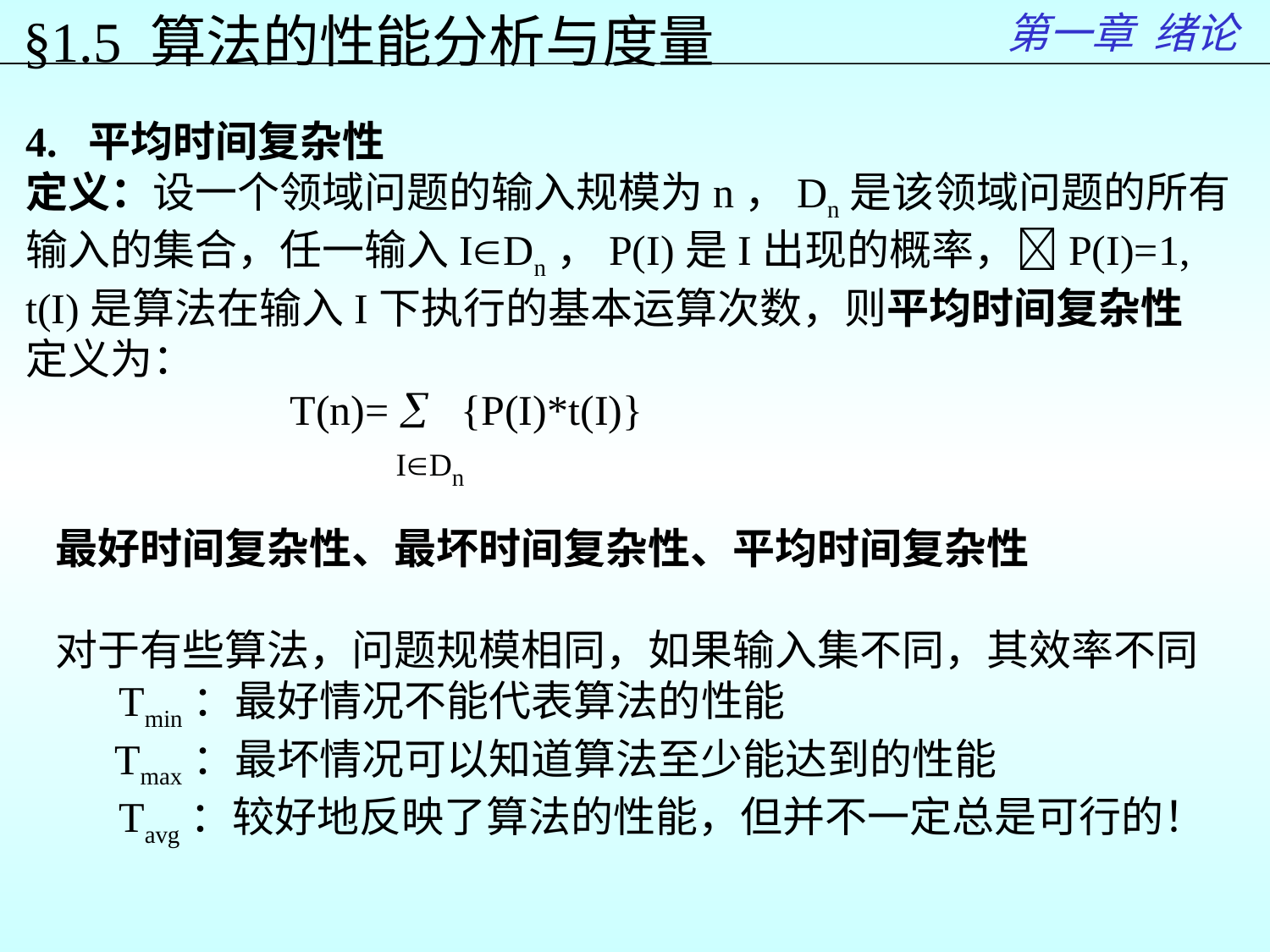

第一章  绪论

§1.5 算法的性能分析与度量
4.  平均时间复杂性
定义：设一个领域问题的输入规模为n，Dn是该领域问题的所有
输入的集合，任一输入I∈Dn，P(I)是I出现的概率，∑P(I)=1,
t(I)是算法在输入I下执行的基本运算次数，则平均时间复杂性
定义为：
                         T(n)= ∑   {P(I)*t(I)}
                                   I∈Dn
最好时间复杂性、最坏时间复杂性、平均时间复杂性

对于有些算法，问题规模相同，如果输入集不同，其效率不同
      Tmin：最好情况不能代表算法的性能
      Tmax：最坏情况可以知道算法至少能达到的性能
      Tavg：较好地反映了算法的性能，但并不一定总是可行的！